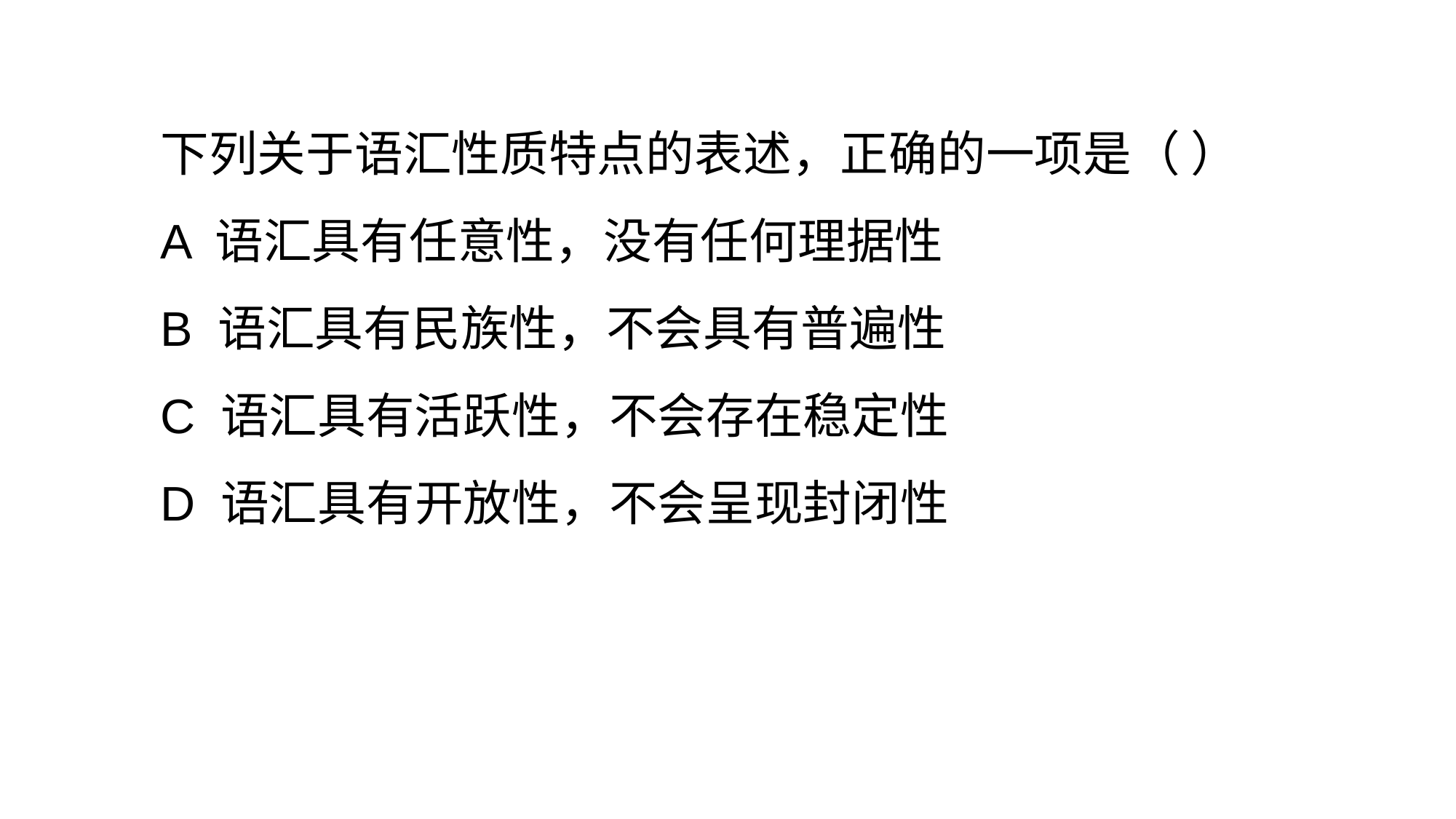

下列关于语汇性质特点的表述，正确的一项是（ ）
A 语汇具有任意性，没有任何理据性
B 语汇具有民族性，不会具有普遍性
C 语汇具有活跃性，不会存在稳定性
D 语汇具有开放性，不会呈现封闭性